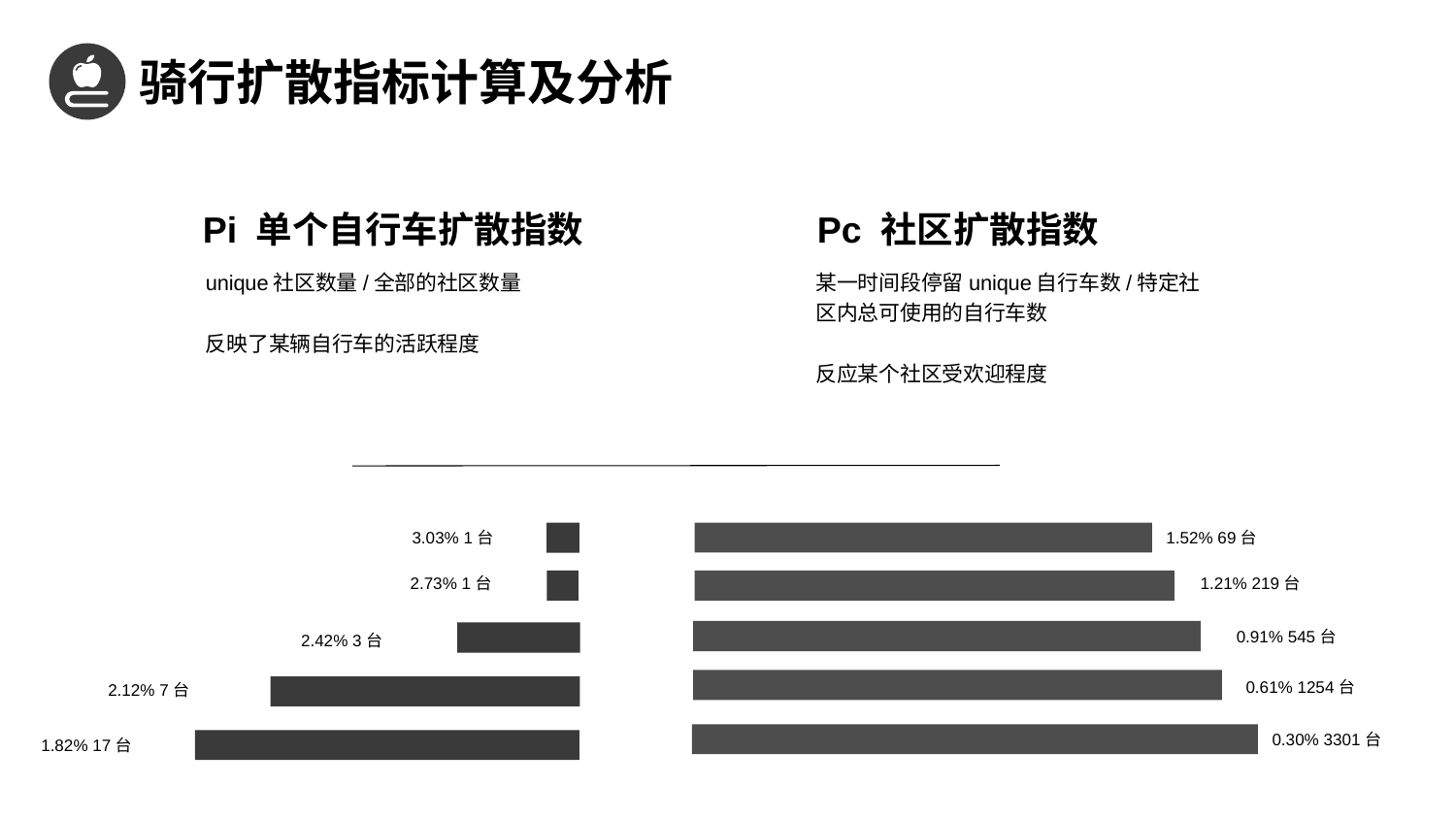

骑行扩散指标计算及分析
Pi 单个自行车扩散指数
unique社区数量/全部的社区数量

反映了某辆自行车的活跃程度
Pc 社区扩散指数
某一时间段停留unique自行车数/特定社区内总可使用的自行车数

反应某个社区受欢迎程度
3.03% 1台

2.73% 1台

2.42% 3台
2.12% 7台

1.82% 17台

1.52% 69台

1.21% 219台

0.91% 545台

0.61% 1254台

0.30% 3301台